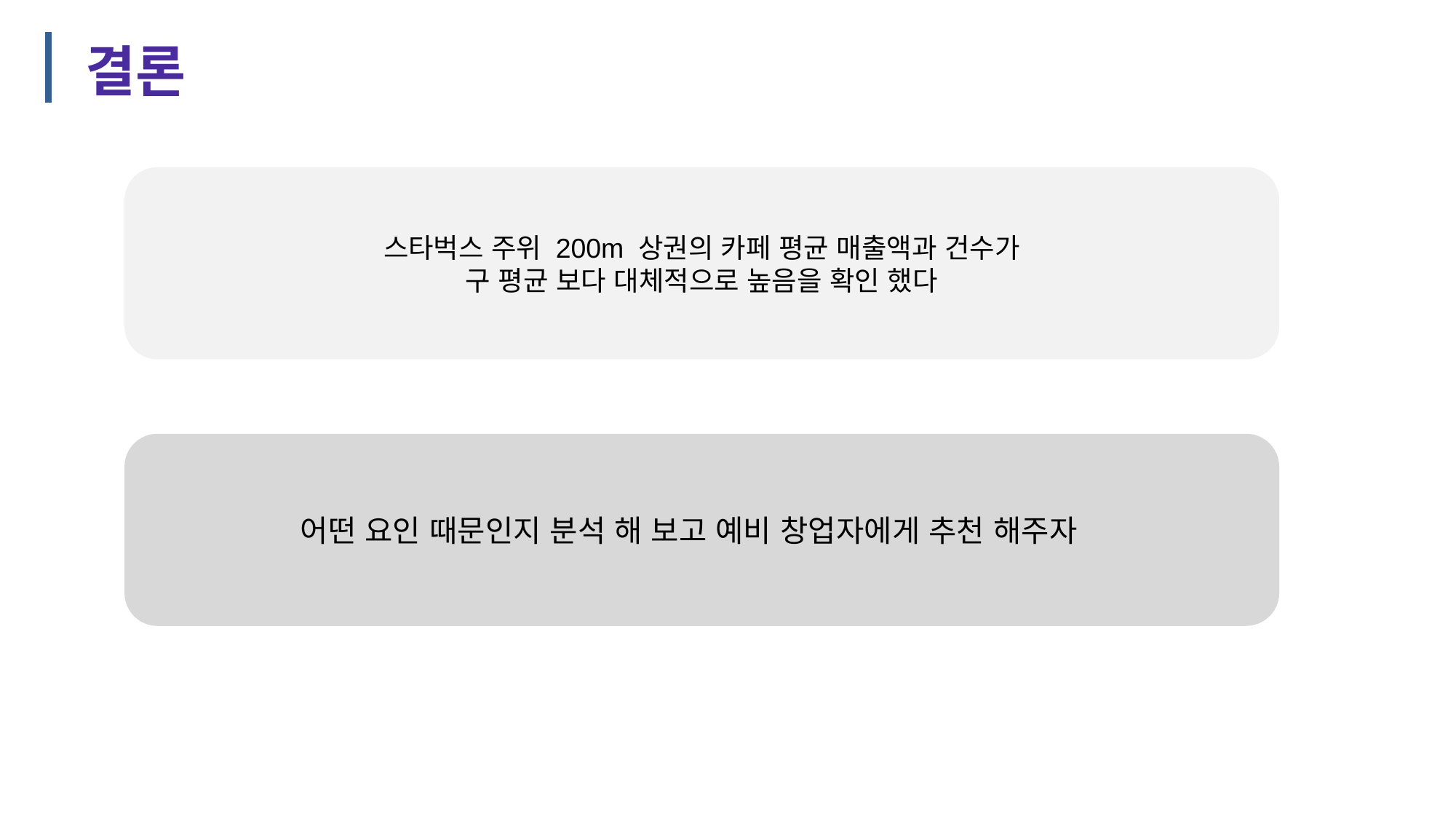

결론

스타벅스 주위 200m 상권의 카페 평균 매출액과 건수가
구 평균 보다 대체적으로 높음을 확인 했다
어떤 요인 때문인지 분석 해 보고 예비 창업자에게 추천 해주자